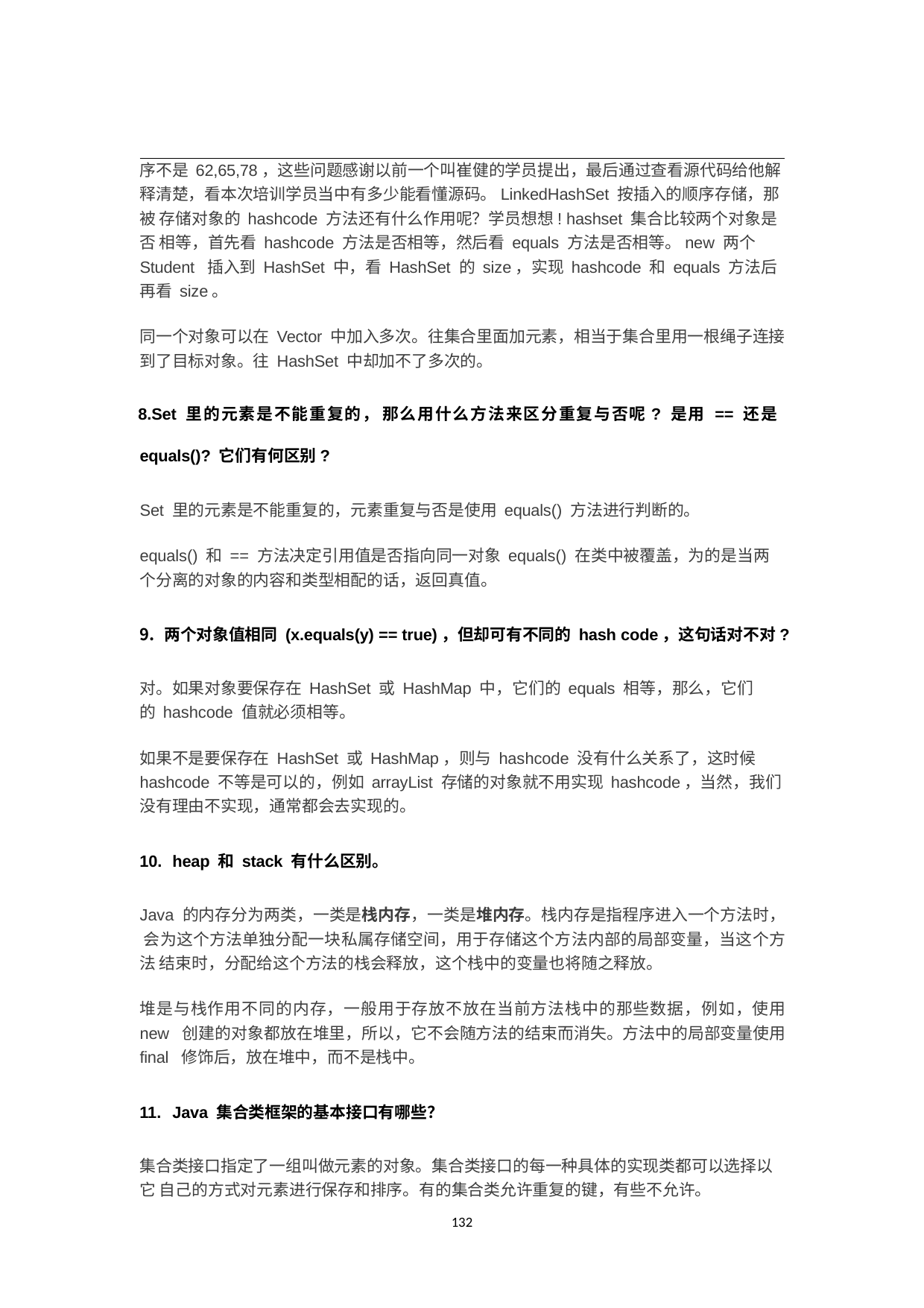

序不是 62,65,78，这些问题感谢以前一个叫崔健的学员提出，最后通过查看源代码给他解 释清楚，看本次培训学员当中有多少能看懂源码。LinkedHashSet 按插入的顺序存储，那被 存储对象的 hashcode 方法还有什么作用呢？学员想想! hashset 集合比较两个对象是否 相等，首先看 hashcode 方法是否相等，然后看 equals 方法是否相等。new 两个 Student  插入到 HashSet 中，看 HashSet 的 size，实现 hashcode 和 equals 方法后再看 size。

同一个对象可以在 Vector 中加入多次。往集合里面加元素，相当于集合里用一根绳子连接 到了目标对象。往 HashSet 中却加不了多次的。
Set 里的元素是不能重复的， 那么用什么方法来区分重复与否呢? 是用 == 还是 equals()? 它们有何区别?

Set 里的元素是不能重复的，元素重复与否是使用 equals() 方法进行判断的。

equals() 和 == 方法决定引用值是否指向同一对象 equals() 在类中被覆盖，为的是当两 个分离的对象的内容和类型相配的话，返回真值。

两个对象值相同 (x.equals(y) == true)，但却可有不同的 hash code，这句话对不对?

对。如果对象要保存在 HashSet 或 HashMap 中，它们的 equals 相等，那么，它们的 hashcode 值就必须相等。

如果不是要保存在 HashSet 或 HashMap，则与 hashcode 没有什么关系了，这时候 hashcode 不等是可以的，例如 arrayList 存储的对象就不用实现 hashcode，当然，我们 没有理由不实现，通常都会去实现的。

heap 和 stack 有什么区别。

Java 的内存分为两类，一类是栈内存，一类是堆内存。栈内存是指程序进入一个方法时，  会为这个方法单独分配一块私属存储空间，用于存储这个方法内部的局部变量，当这个方法 结束时，分配给这个方法的栈会释放，这个栈中的变量也将随之释放。

堆是与栈作用不同的内存，一般用于存放不放在当前方法栈中的那些数据，例如，使用 new  创建的对象都放在堆里，所以，它不会随方法的结束而消失。方法中的局部变量使用 final  修饰后，放在堆中，而不是栈中。

Java 集合类框架的基本接口有哪些？

集合类接口指定了一组叫做元素的对象。集合类接口的每一种具体的实现类都可以选择以它 自己的方式对元素进行保存和排序。有的集合类允许重复的键，有些不允许。

132